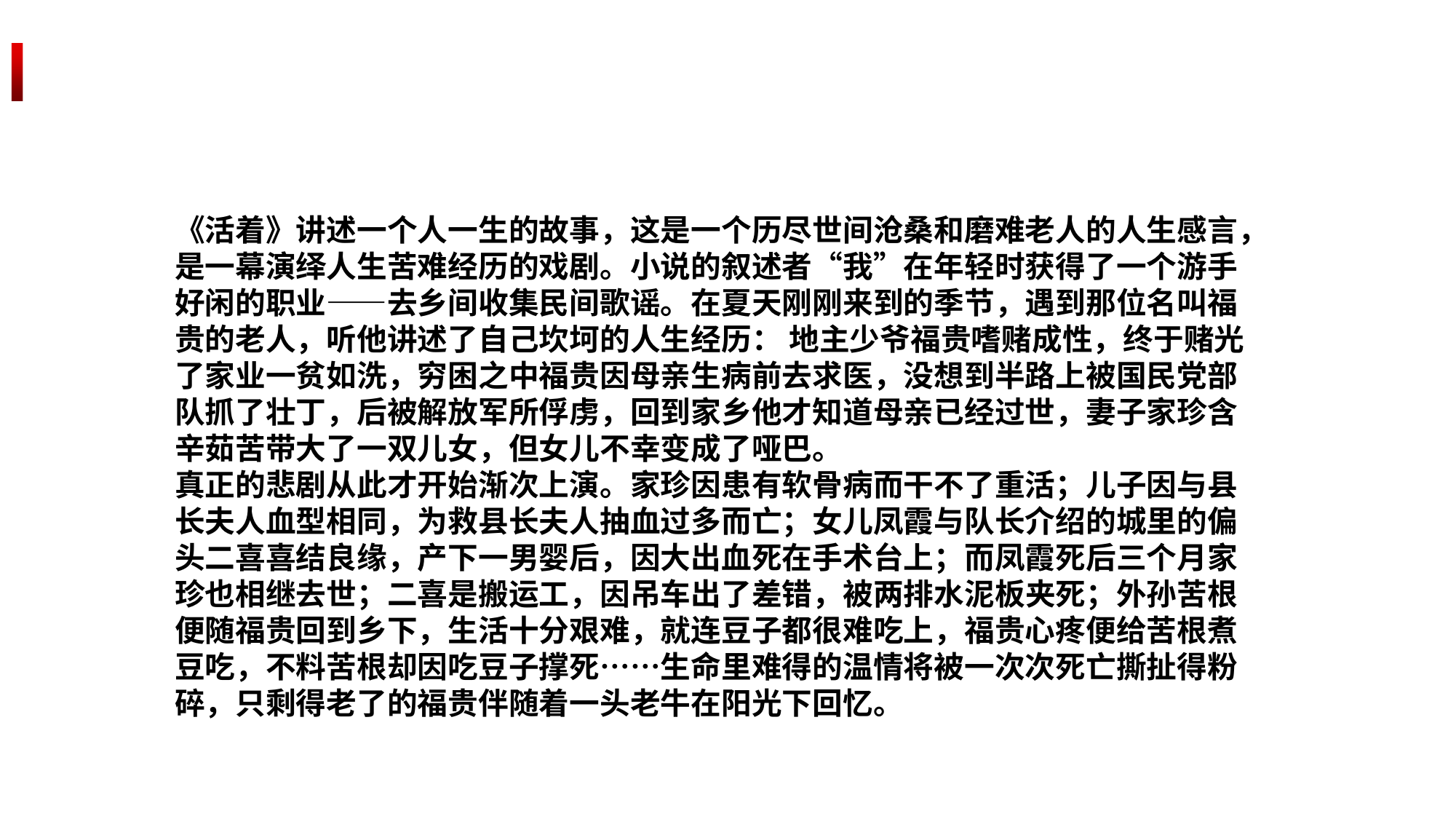

《活着》讲述一个人一生的故事，这是一个历尽世间沧桑和磨难老人的人生感言，是一幕演绎人生苦难经历的戏剧。小说的叙述者“我”在年轻时获得了一个游手好闲的职业——去乡间收集民间歌谣。在夏天刚刚来到的季节，遇到那位名叫福贵的老人，听他讲述了自己坎坷的人生经历： 地主少爷福贵嗜赌成性，终于赌光了家业一贫如洗，穷困之中福贵因母亲生病前去求医，没想到半路上被国民党部队抓了壮丁，后被解放军所俘虏，回到家乡他才知道母亲已经过世，妻子家珍含辛茹苦带大了一双儿女，但女儿不幸变成了哑巴。
真正的悲剧从此才开始渐次上演。家珍因患有软骨病而干不了重活；儿子因与县长夫人血型相同，为救县长夫人抽血过多而亡；女儿凤霞与队长介绍的城里的偏头二喜喜结良缘，产下一男婴后，因大出血死在手术台上；而凤霞死后三个月家珍也相继去世；二喜是搬运工，因吊车出了差错，被两排水泥板夹死；外孙苦根便随福贵回到乡下，生活十分艰难，就连豆子都很难吃上，福贵心疼便给苦根煮豆吃，不料苦根却因吃豆子撑死……生命里难得的温情将被一次次死亡撕扯得粉碎，只剩得老了的福贵伴随着一头老牛在阳光下回忆。